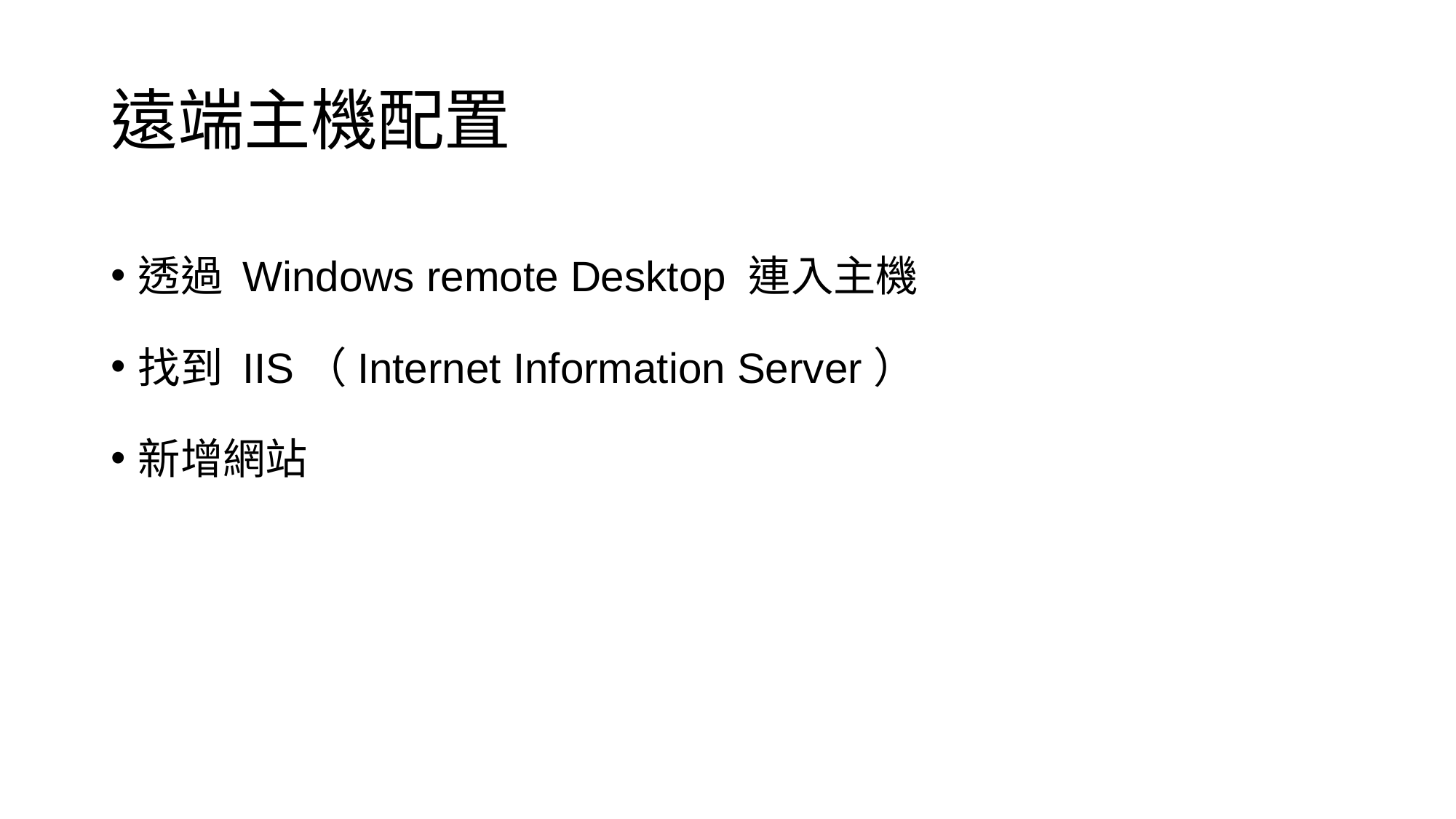

# 遠端主機配置
透過 Windows remote Desktop 連入主機
找到 IIS（Internet Information Server）
新增網站